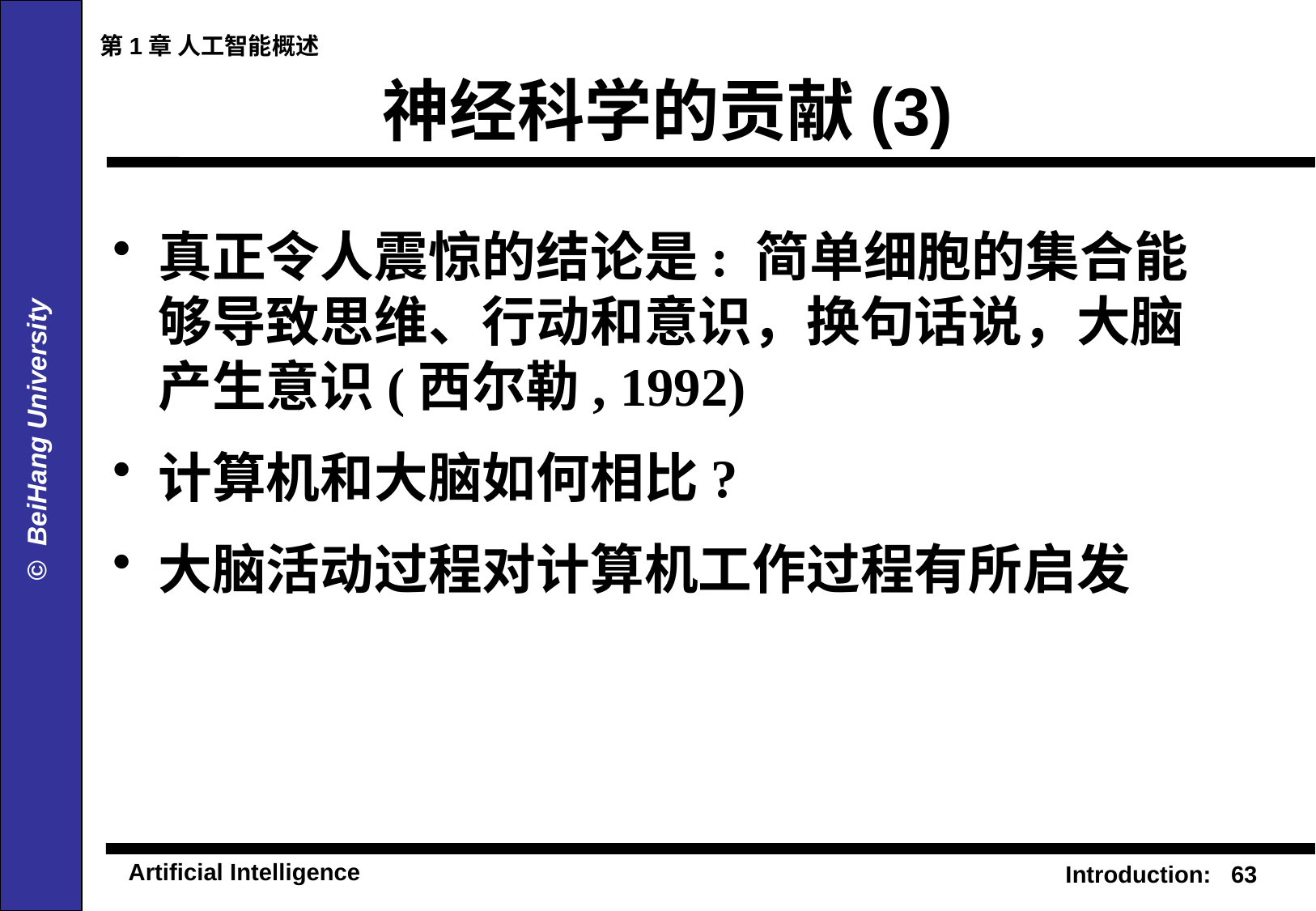

第1章 人工智能概述
# 神经科学的贡献(3)
真正令人震惊的结论是: 简单细胞的集合能够导致思维、行动和意识，换句话说，大脑产生意识(西尔勒, 1992)
计算机和大脑如何相比?
大脑活动过程对计算机工作过程有所启发